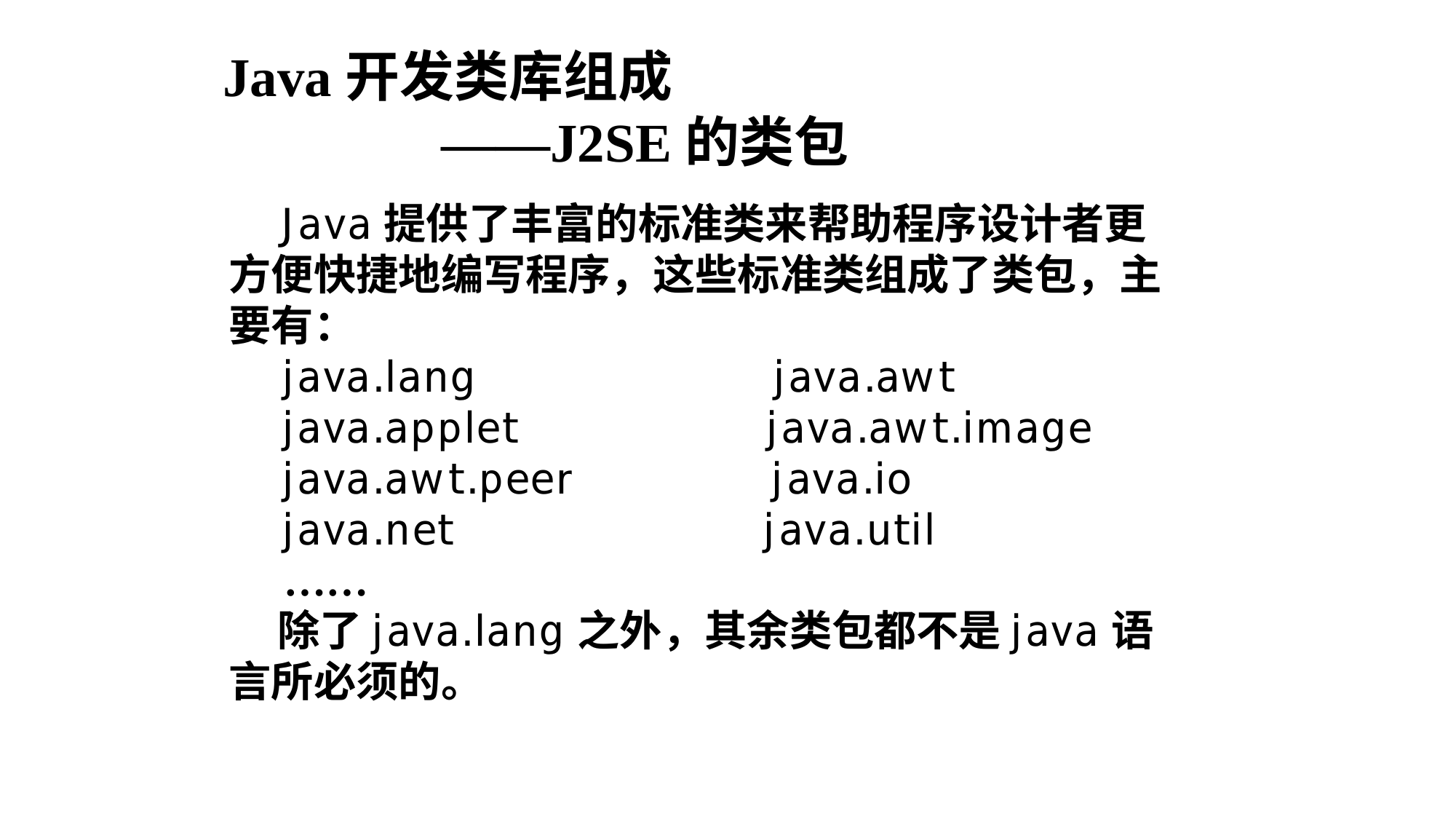

Java开发类库组成
		——J2SE的类包
    Java提供了丰富的标准类来帮助程序设计者更方便快捷地编写程序，这些标准类组成了类包，主要有：
java.lang                        java.awt
java.applet                    java.awt.image
java.awt.peer                java.io
java.net                         java.util
……
    除了java.lang之外，其余类包都不是java语言所必须的。